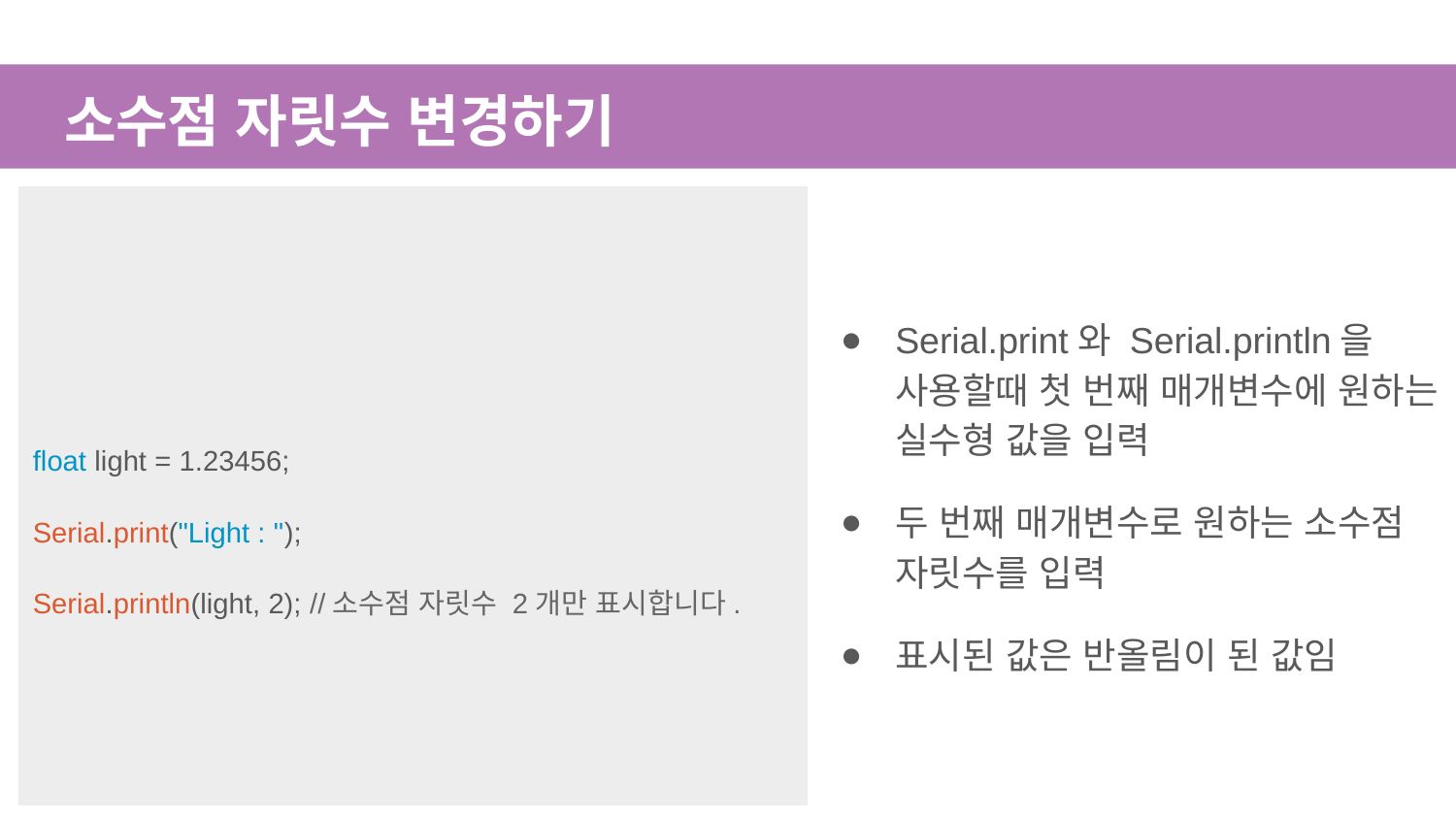

# 소수점 자릿수 변경하기

Serial.print와 Serial.println을 사용할때 첫 번째 매개변수에 원하는 실수형 값을 입력
두 번째 매개변수로 원하는 소수점 자릿수를 입력
표시된 값은 반올림이 된 값임

float light = 1.23456;
Serial.print("Light : ");
Serial.println(light, 2); //소수점 자릿수 2개만 표시합니다.